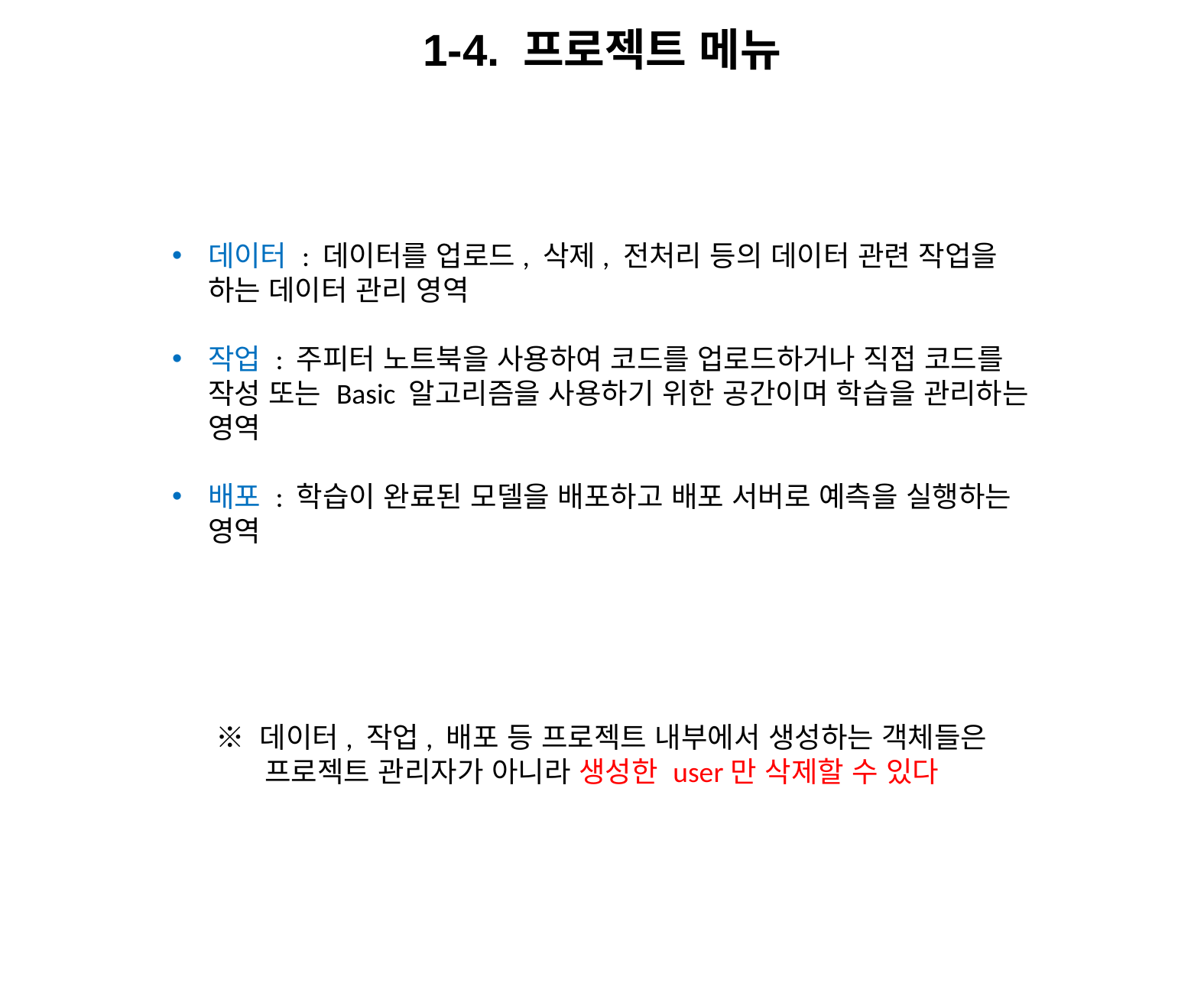

1-4. 프로젝트 메뉴
데이터 : 데이터를 업로드, 삭제, 전처리 등의 데이터 관련 작업을 하는 데이터 관리 영역

작업 : 주피터 노트북을 사용하여 코드를 업로드하거나 직접 코드를 작성 또는 Basic 알고리즘을 사용하기 위한 공간이며 학습을 관리하는 영역

배포 : 학습이 완료된 모델을 배포하고 배포 서버로 예측을 실행하는 영역

※ 데이터, 작업, 배포 등 프로젝트 내부에서 생성하는 객체들은
프로젝트 관리자가 아니라 생성한 user만 삭제할 수 있다